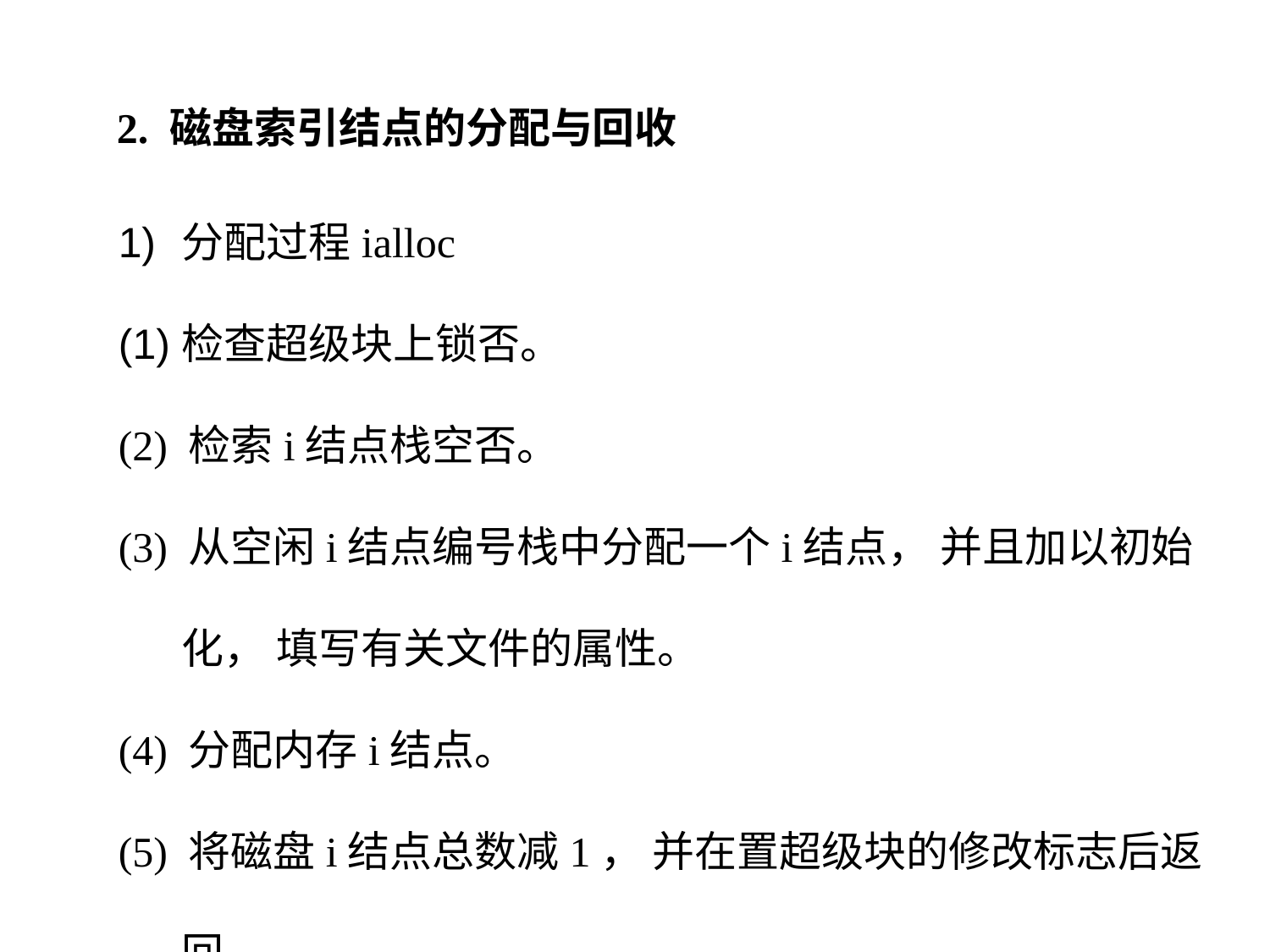

2. 磁盘索引结点的分配与回收
分配过程ialloc
检查超级块上锁否。
(2) 检索i结点栈空否。
(3) 从空闲i结点编号栈中分配一个i结点， 并且加以初始化， 填写有关文件的属性。
(4) 分配内存i结点。
(5) 将磁盘i结点总数减1， 并在置超级块的修改标志后返回。